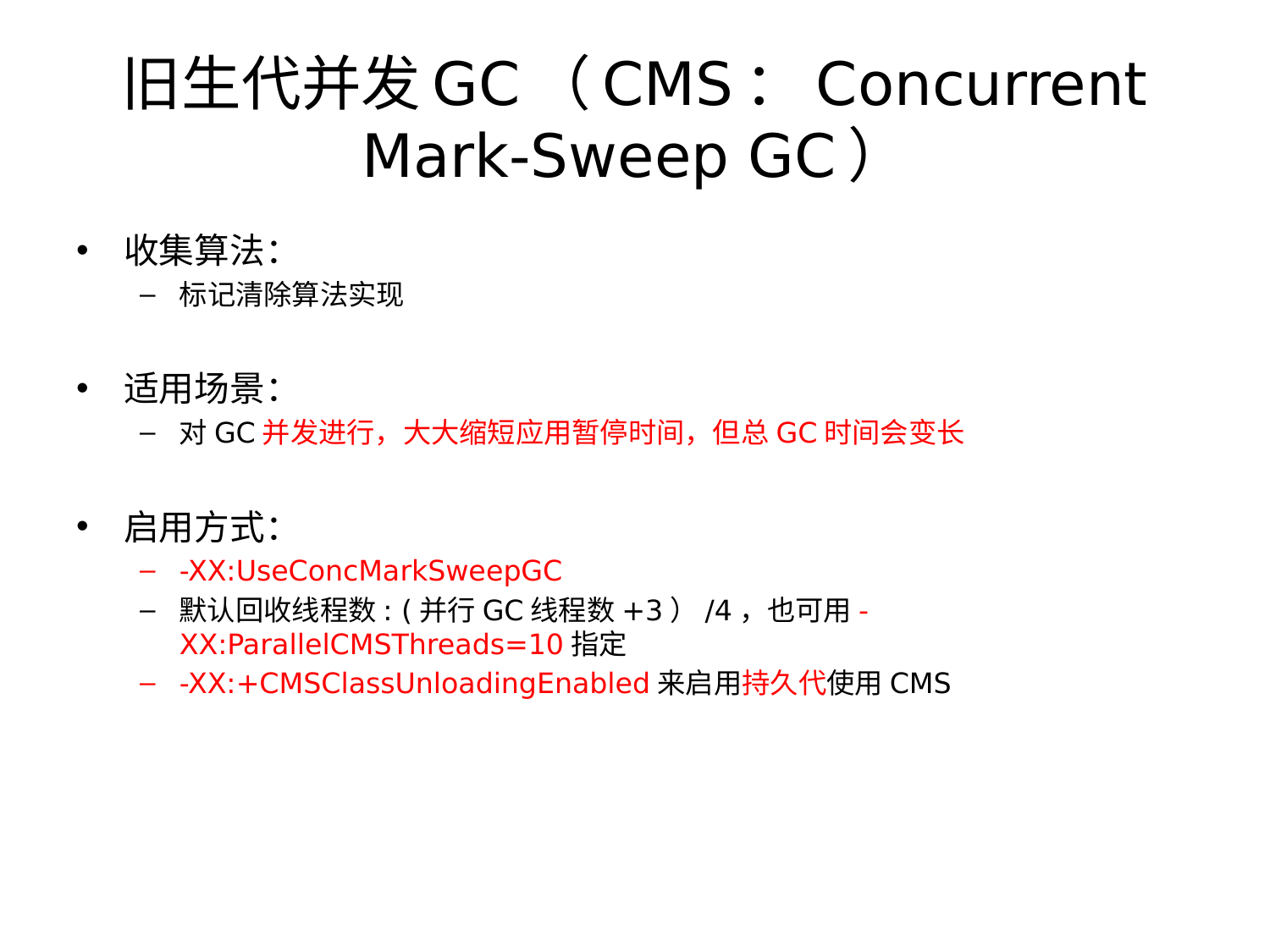

# 旧生代并发GC（CMS：Concurrent Mark-Sweep GC）
收集算法：
标记清除算法实现

适用场景：
对GC并发进行，大大缩短应用暂停时间，但总GC时间会变长

启用方式：
-XX:UseConcMarkSweepGC
默认回收线程数: (并行GC线程数+3）/4，也可用-XX:ParallelCMSThreads=10指定
-XX:+CMSClassUnloadingEnabled来启用持久代使用CMS